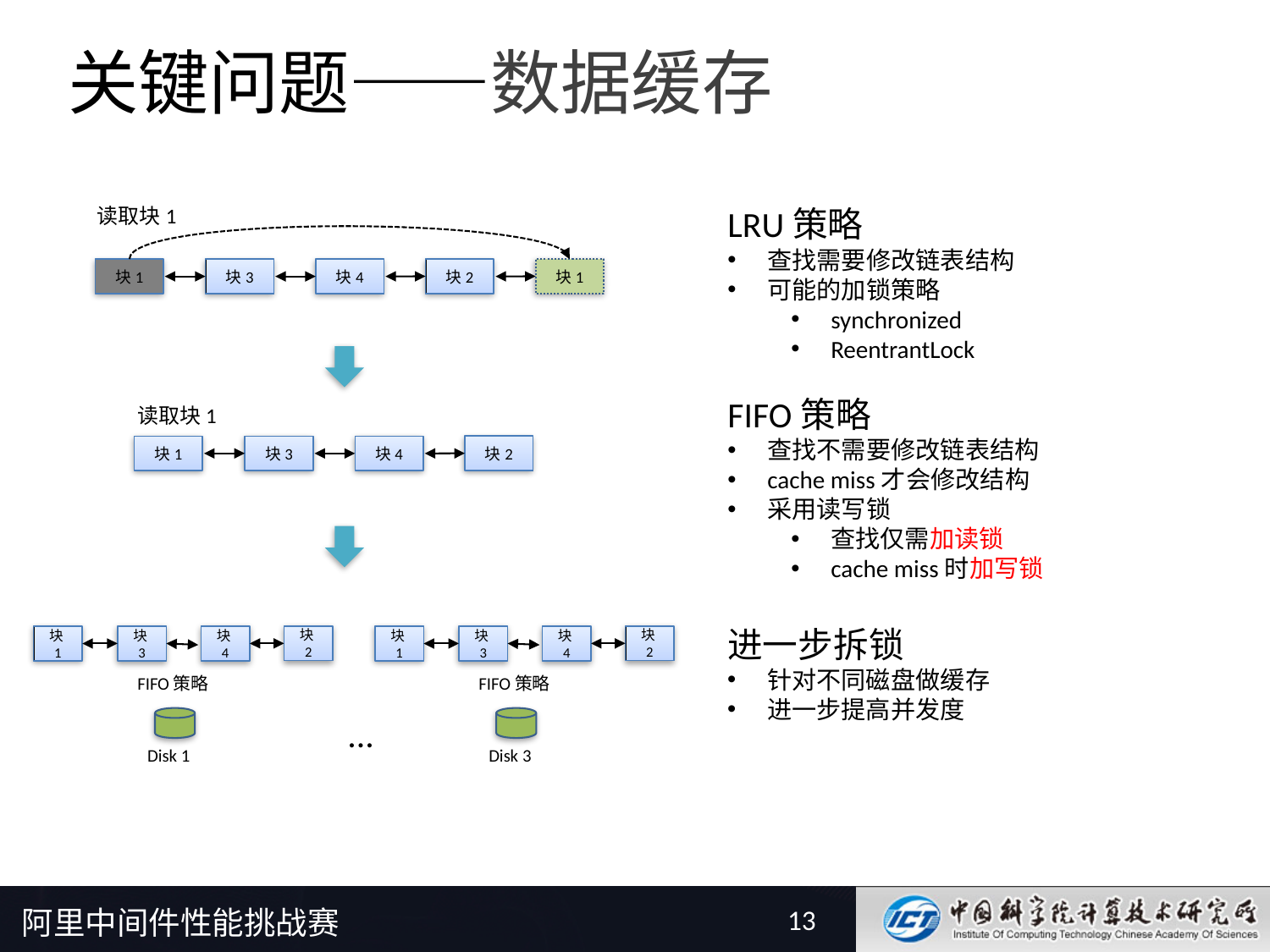

# 关键问题——数据缓存
读取块1
LRU策略
查找需要修改链表结构
可能的加锁策略
synchronized
ReentrantLock
块1
块3
块4
块2
块1

FIFO策略
查找不需要修改链表结构
cache miss才会修改结构
采用读写锁
查找仅需加读锁
cache miss时加写锁
读取块1
块2
块1
块3
块4

进一步拆锁
针对不同磁盘做缓存
进一步提高并发度
块2
块3
块4
块1
FIFO策略

Disk 1
块2
块3
块4
块1
FIFO策略

Disk 3
...